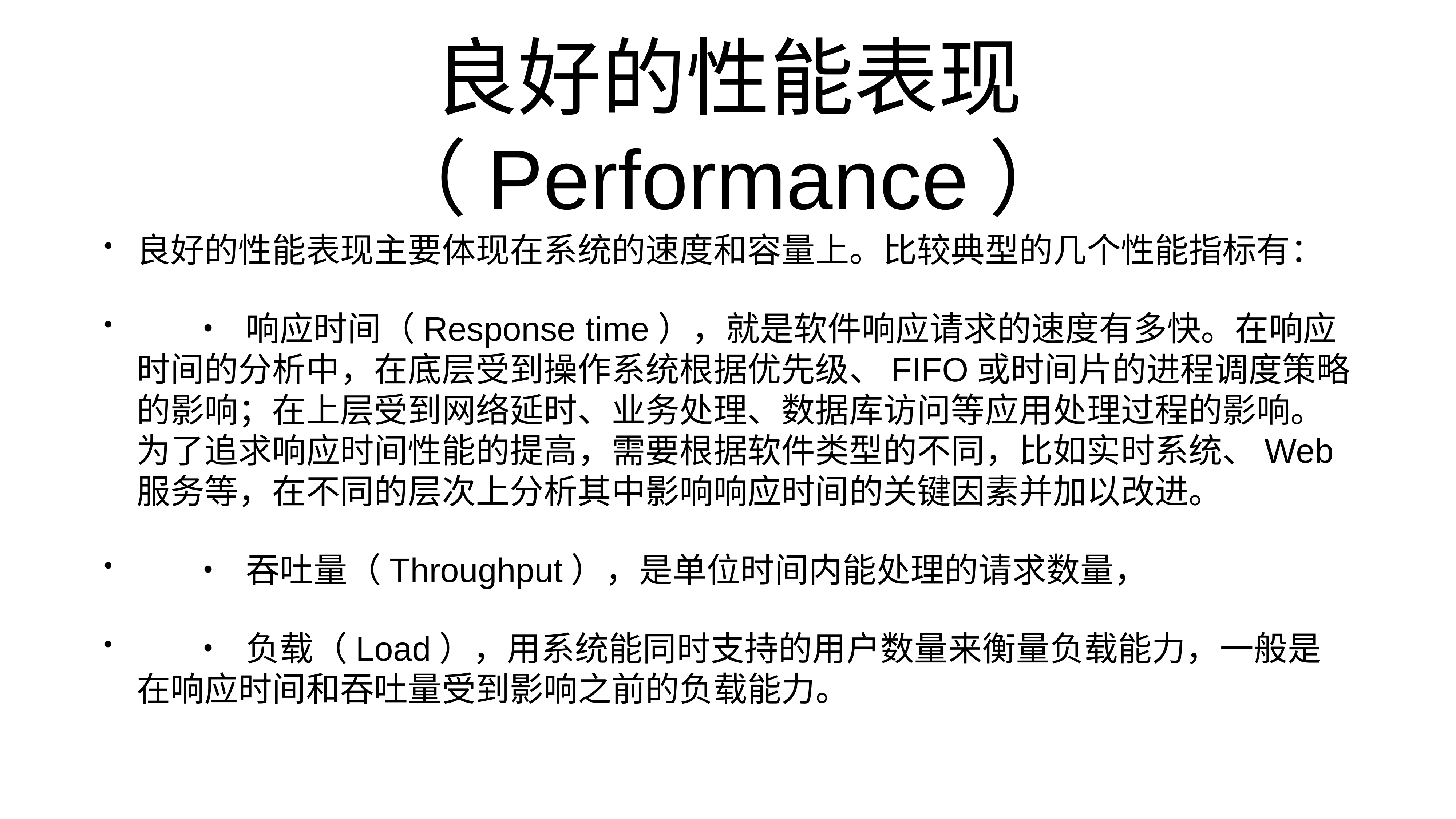

# 良好的性能表现（Performance）
良好的性能表现主要体现在系统的速度和容量上。比较典型的几个性能指标有：
	•	响应时间（Response time），就是软件响应请求的速度有多快。在响应时间的分析中，在底层受到操作系统根据优先级、FIFO或时间片的进程调度策略的影响；在上层受到网络延时、业务处理、数据库访问等应用处理过程的影响。为了追求响应时间性能的提高，需要根据软件类型的不同，比如实时系统、Web服务等，在不同的层次上分析其中影响响应时间的关键因素并加以改进。
	•	吞吐量（Throughput），是单位时间内能处理的请求数量，
	•	负载（Load），用系统能同时支持的用户数量来衡量负载能力，一般是在响应时间和吞吐量受到影响之前的负载能力。